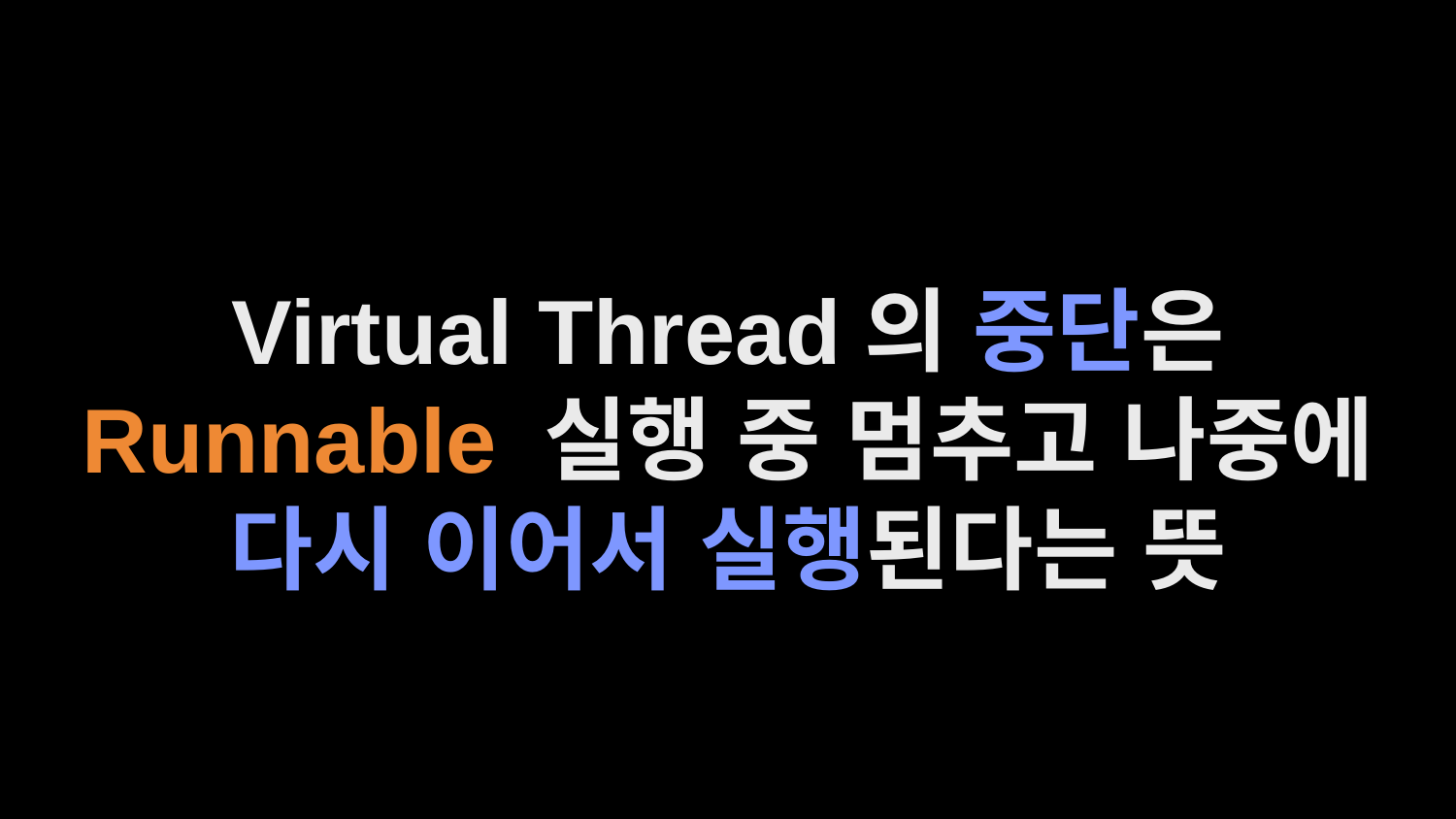

Virtual Thread의 중단은 Runnable 실행 중 멈추고 나중에 다시 이어서 실행된다는 뜻